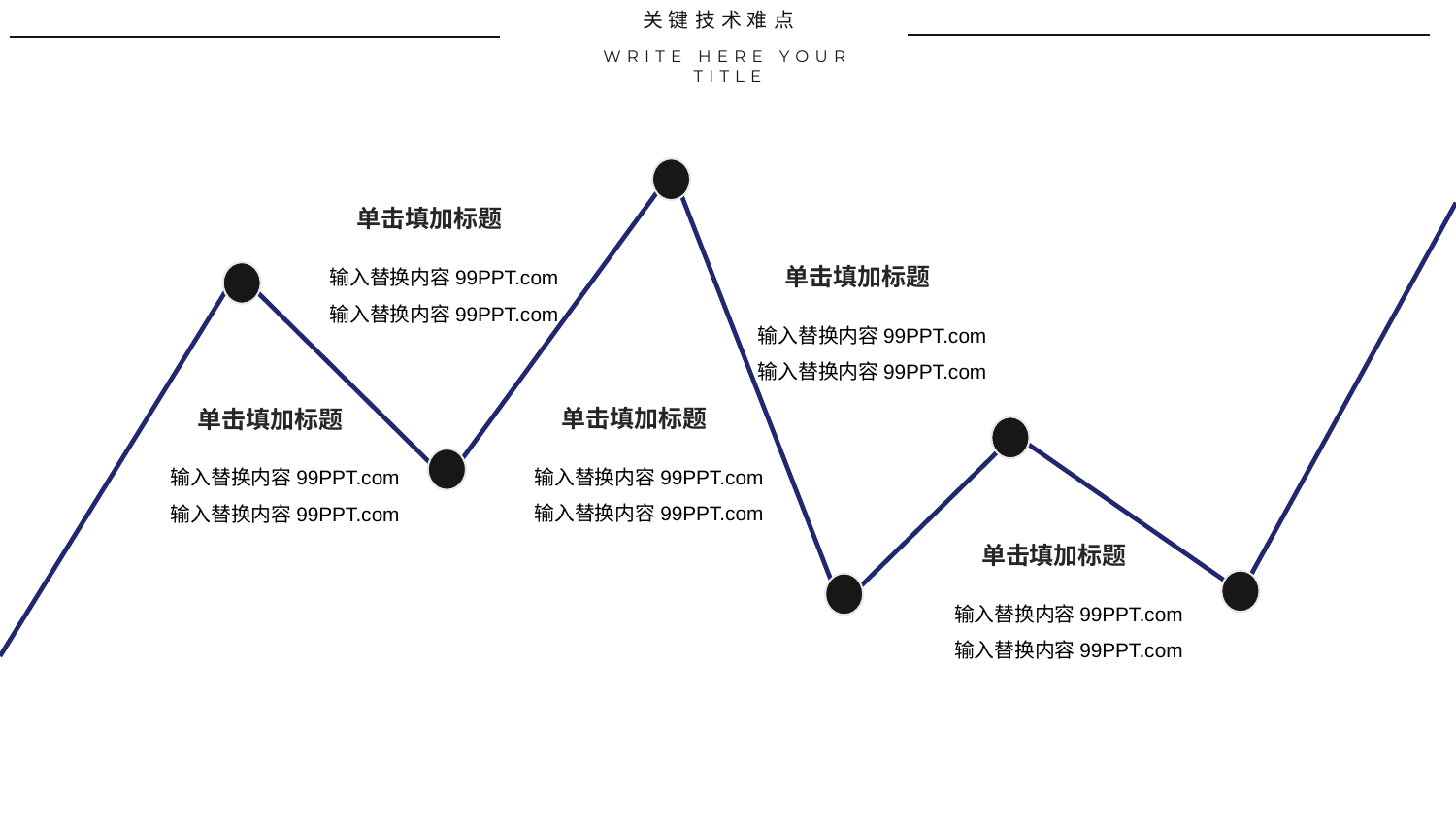

关键技术难点
WRITE HERE YOUR TITLE

单击填加标题
单击填加标题
输入替换内容99PPT.com
输入替换内容99PPT.com
输入替换内容99PPT.com
输入替换内容99PPT.com
单击填加标题
单击填加标题
输入替换内容99PPT.com
输入替换内容99PPT.com
输入替换内容99PPT.com
输入替换内容99PPT.com
单击填加标题
输入替换内容99PPT.com
输入替换内容99PPT.com